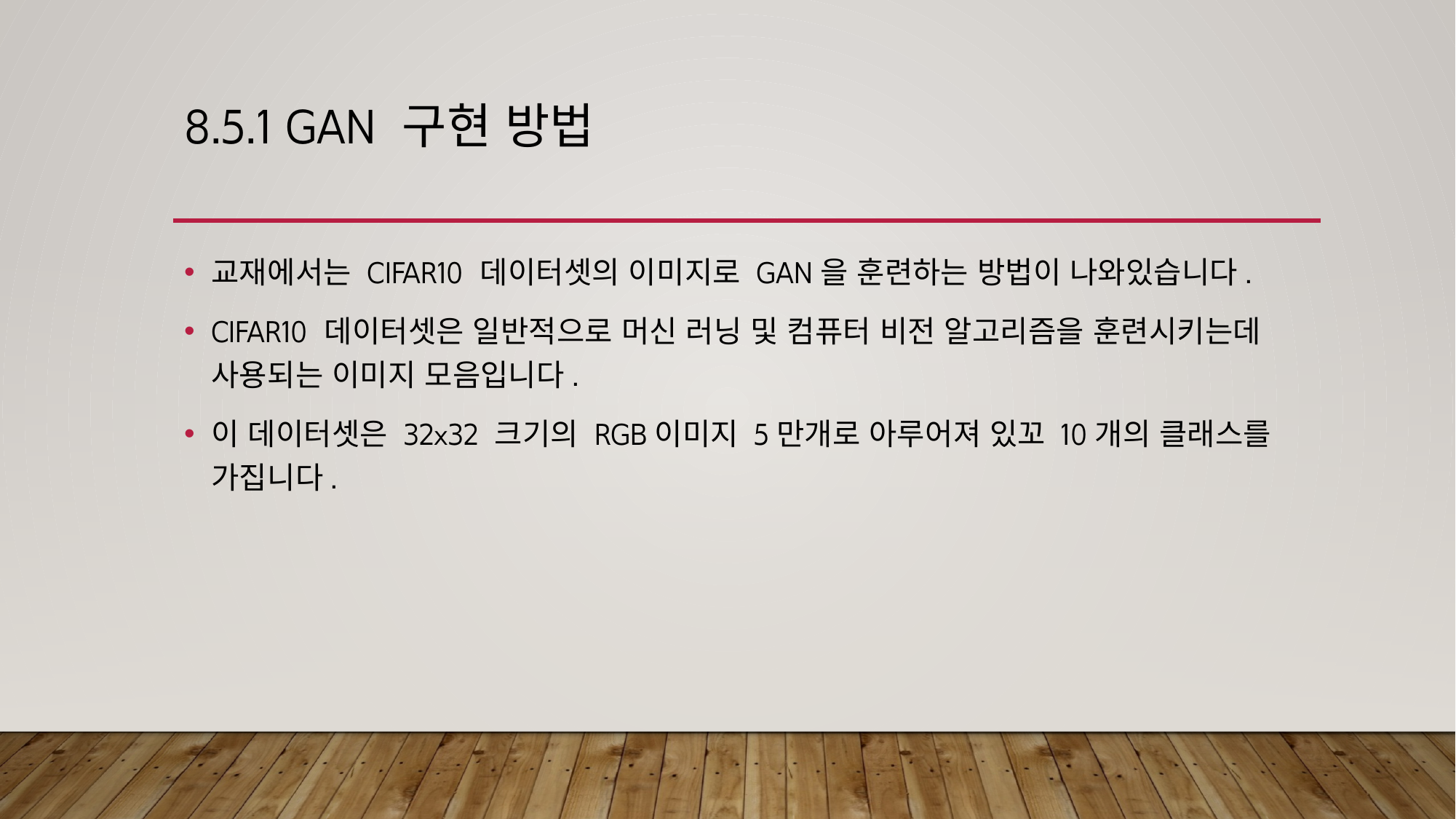

# 8.5.1 GAN 구현 방법
교재에서는 CIFAR10 데이터셋의 이미지로 GAN을 훈련하는 방법이 나와있습니다.
CIFAR10 데이터셋은 일반적으로 머신 러닝 및 컴퓨터 비전 알고리즘을 훈련시키는데 사용되는 이미지 모음입니다.
이 데이터셋은 32x32 크기의 RGB이미지 5만개로 아루어져 있꼬 10개의 클래스를 가집니다.